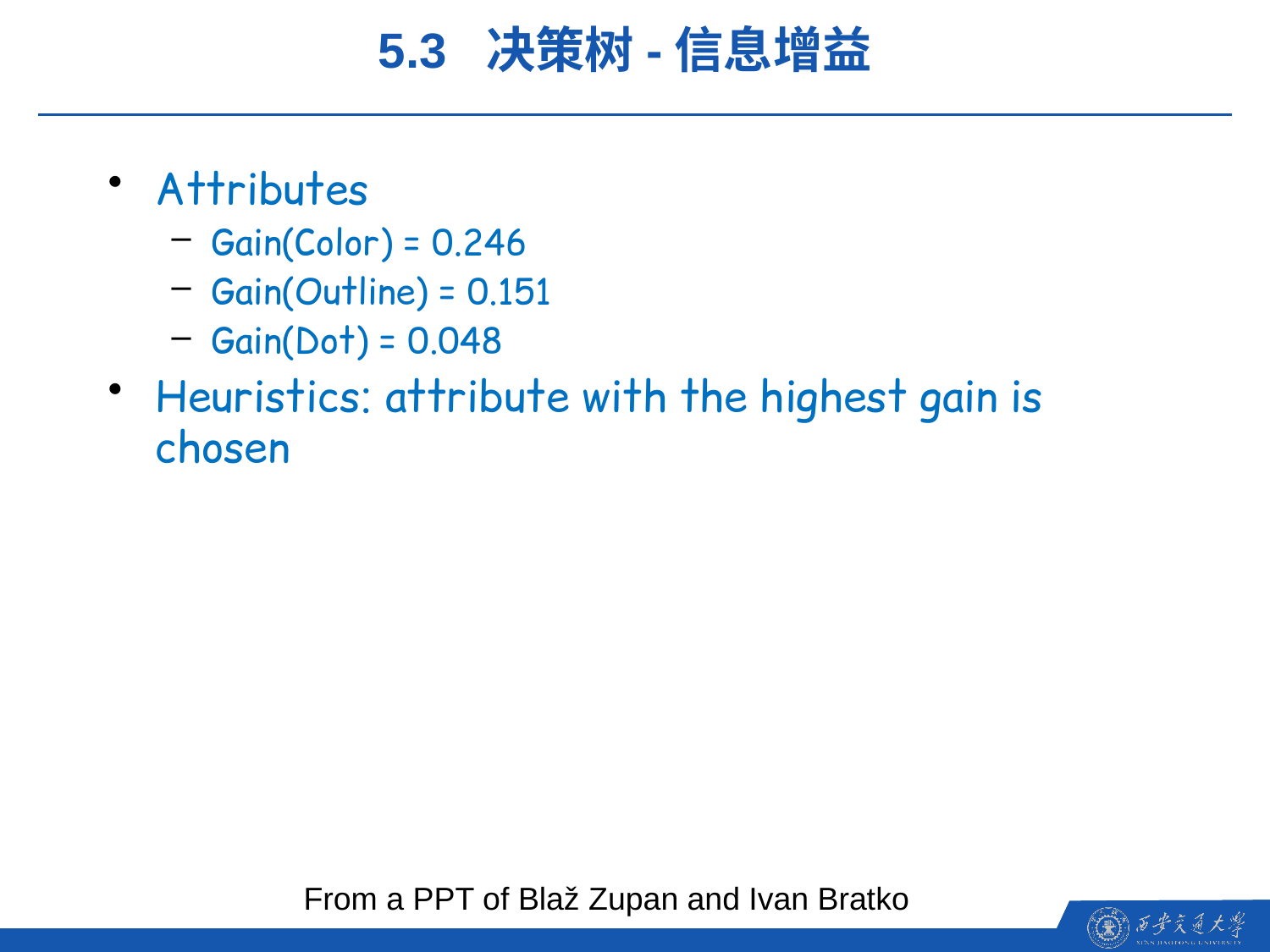

5.3  决策树-信息增益

Attributes
Gain(Color) = 0.246
Gain(Outline) = 0.151
Gain(Dot) = 0.048
Heuristics: attribute with the highest gain is chosen
From a PPT of Blaž Zupan and Ivan Bratko